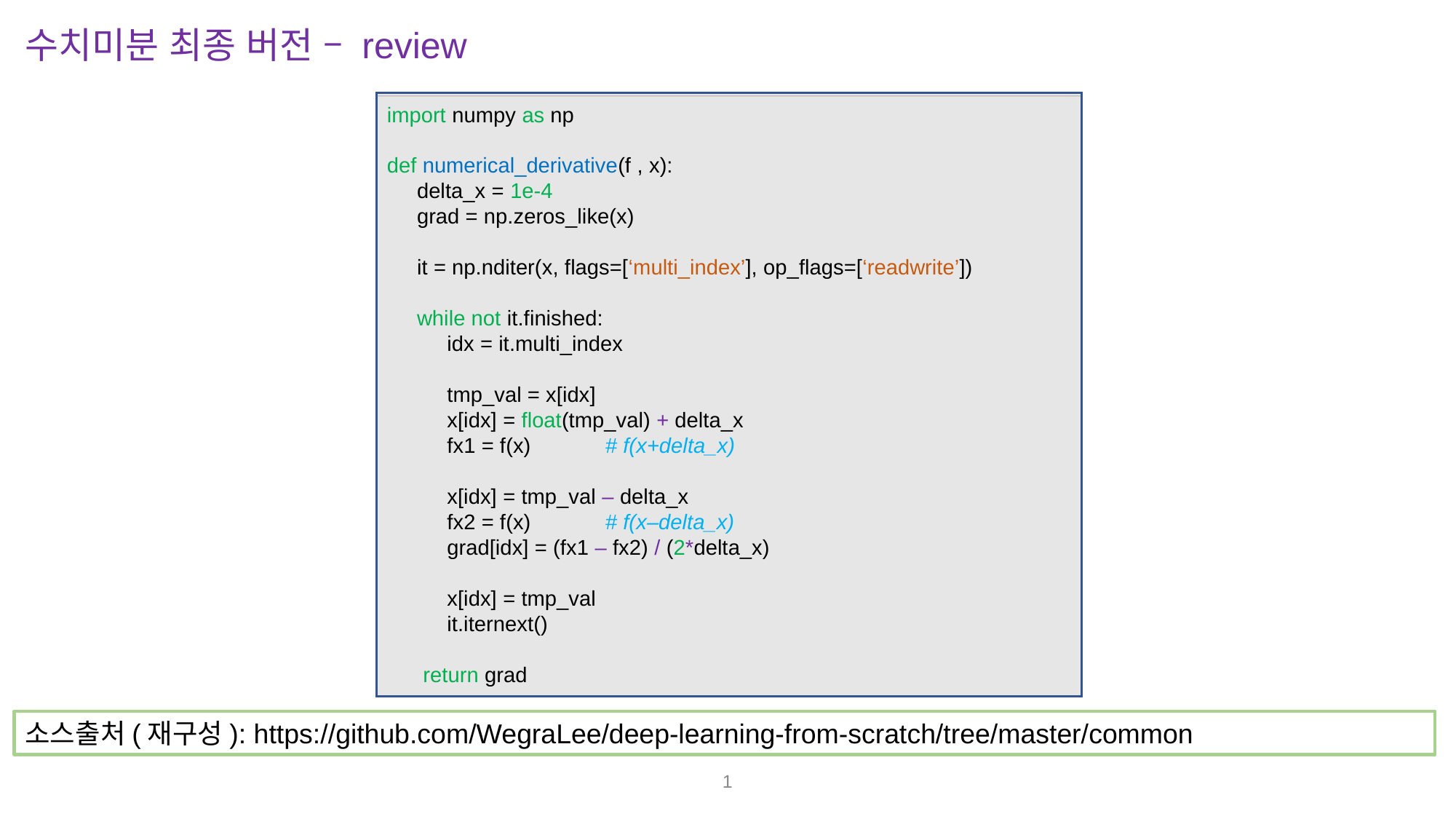

수치미분 최종 버전 – review

import numpy as np

def numerical_derivative(f , x):
     delta_x = 1e-4
     grad = np.zeros_like(x)

     it = np.nditer(x, flags=[‘multi_index’], op_flags=[‘readwrite’])

     while not it.finished:
          idx = it.multi_index

          tmp_val = x[idx]
          x[idx] = float(tmp_val) + delta_x
          fx1 = f(x)	# f(x+delta_x)

          x[idx] = tmp_val – delta_x
          fx2 = f(x)	# f(x–delta_x)
          grad[idx] = (fx1 – fx2) / (2*delta_x)

          x[idx] = tmp_val
          it.iternext()

      return grad
소스출처(재구성): https://github.com/WegraLee/deep-learning-from-scratch/tree/master/common
1